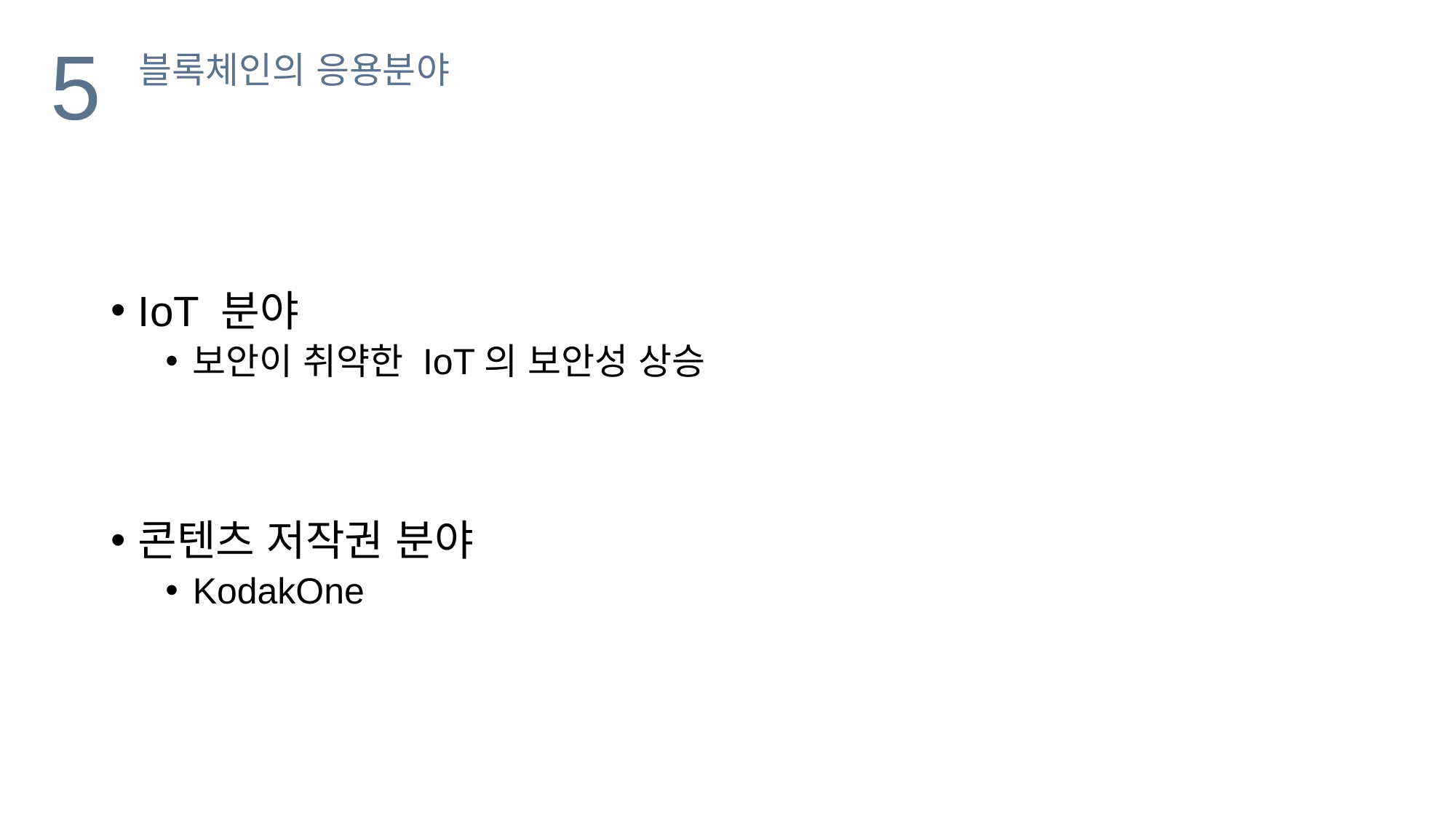

5
블록체인의 응용분야

IoT 분야
보안이 취약한 IoT의 보안성 상승

콘텐츠 저작권 분야
KodakOne